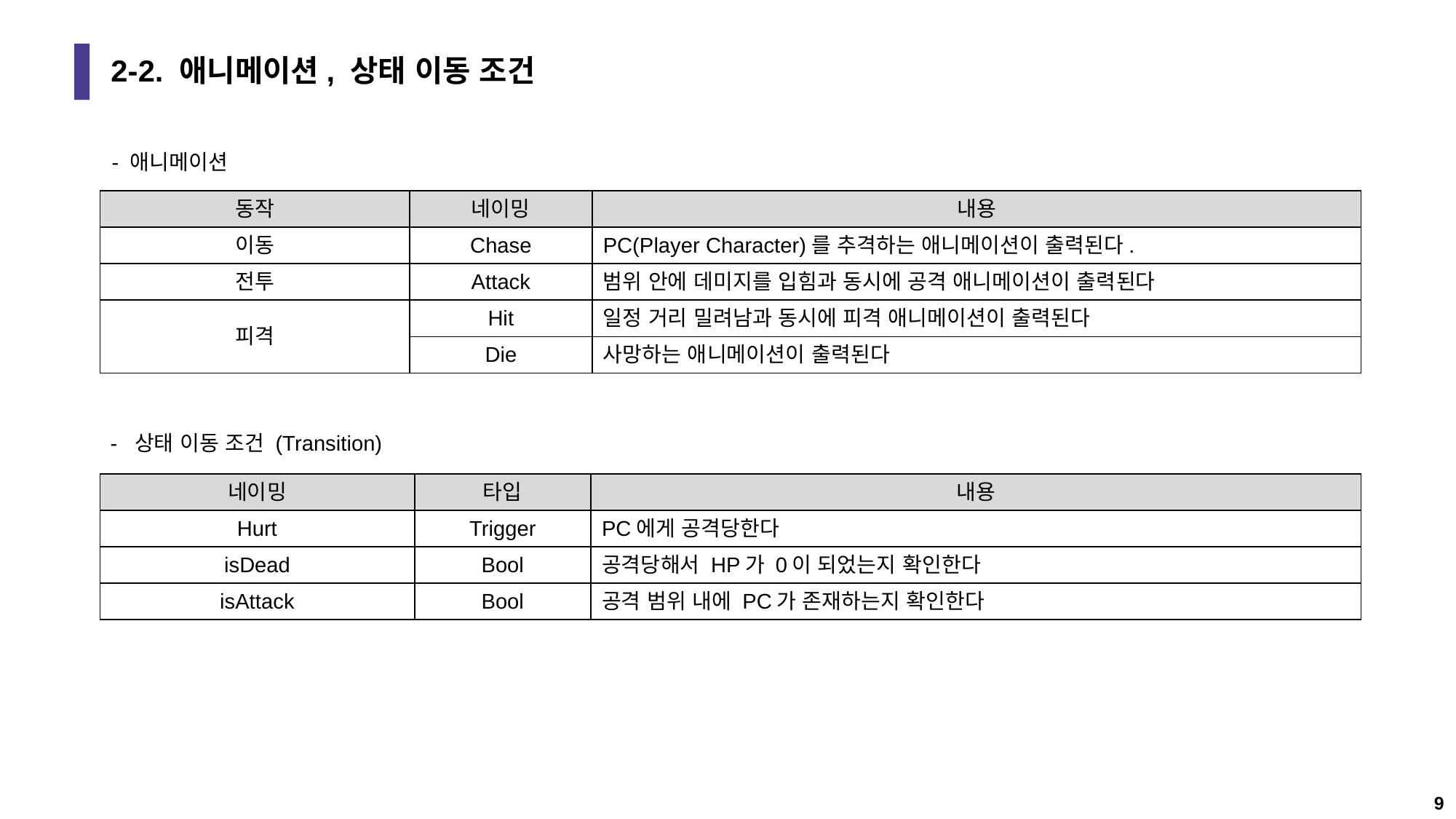

# 2-2. 애니메이션, 상태 이동 조건
- 애니메이션
| 동작 | 네이밍 | 내용 |
| --- | --- | --- |
| 이동 | Chase | PC(Player Character)를 추격하는 애니메이션이 출력된다. |
| 전투 | Attack | 범위 안에 데미지를 입힘과 동시에 공격 애니메이션이 출력된다 |
| 피격 | Hit | 일정 거리 밀려남과 동시에 피격 애니메이션이 출력된다 |
|  | Die | 사망하는 애니메이션이 출력된다 |
-  상태 이동 조건 (Transition)
| 네이밍 | 타입 | 내용 |
| --- | --- | --- |
| Hurt | Trigger | PC에게 공격당한다 |
| isDead | Bool | 공격당해서 HP가 0이 되었는지 확인한다 |
| isAttack | Bool | 공격 범위 내에 PC가 존재하는지 확인한다 |